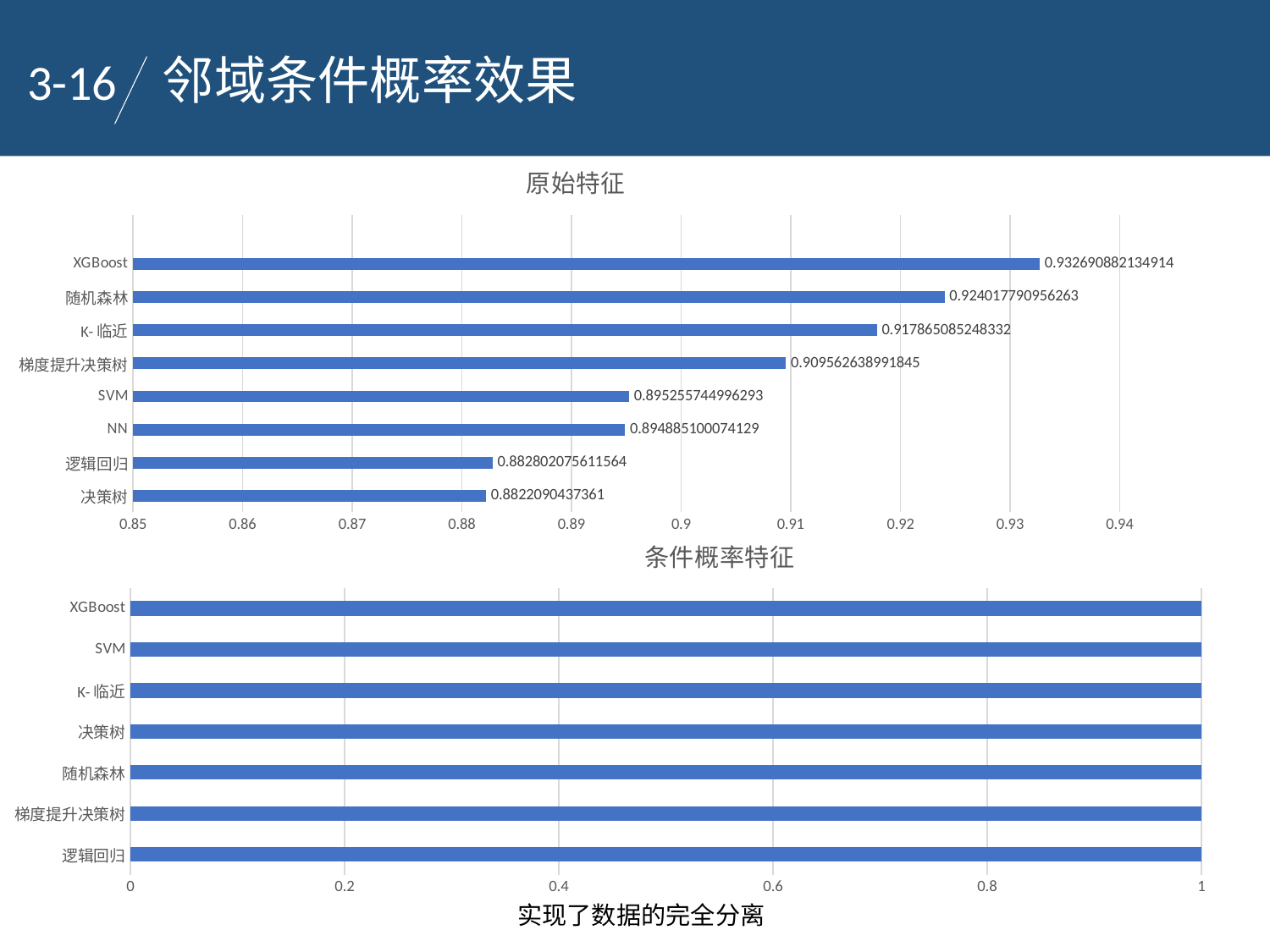

3-16
邻域条件概率效果

### Chart: 原始特征

| Category | accuracy |
|---|---|
| 决策树 | 0.8822090437361 |
| 逻辑回归 | 0.882802075611564 |
| NN | 0.894885100074129 |
| SVM | 0.895255744996293 |
| 梯度提升决策树 | 0.909562638991845 |
| K-临近 | 0.917865085248332 |
| 随机森林 | 0.924017790956263 |
| XGBoost | 0.932690882134914 |

### Chart: 条件概率特征

| Category | accuracy |
|---|---|
| 逻辑回归 | 1.0 |
| 梯度提升决策树 | 1.0 |
| 随机森林 | 1.0 |
| 决策树 | 1.0 |
| K-临近 | 1.0 |
| SVM | 1.0 |
| XGBoost | 1.0 |
实现了数据的完全分离